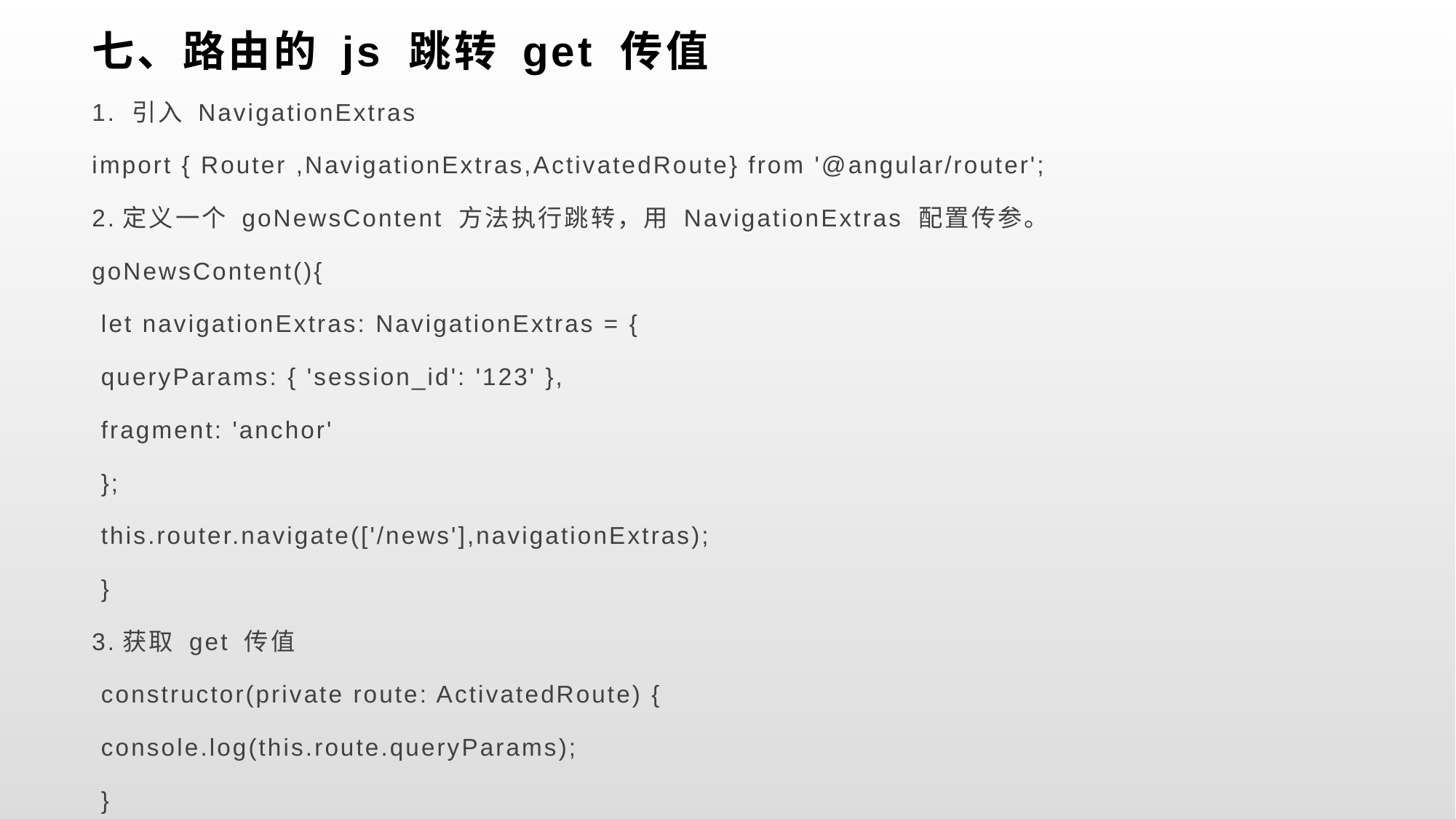

# 七、路由的 js 跳转 get 传值
1. 引入 NavigationExtras
import { Router ,NavigationExtras,ActivatedRoute} from '@angular/router';
2.定义一个 goNewsContent 方法执行跳转，用 NavigationExtras 配置传参。
goNewsContent(){
 let navigationExtras: NavigationExtras = {
 queryParams: { 'session_id': '123' },
 fragment: 'anchor'
 };
 this.router.navigate(['/news'],navigationExtras);
 }
3.获取 get 传值
 constructor(private route: ActivatedRoute) {
 console.log(this.route.queryParams);
 }